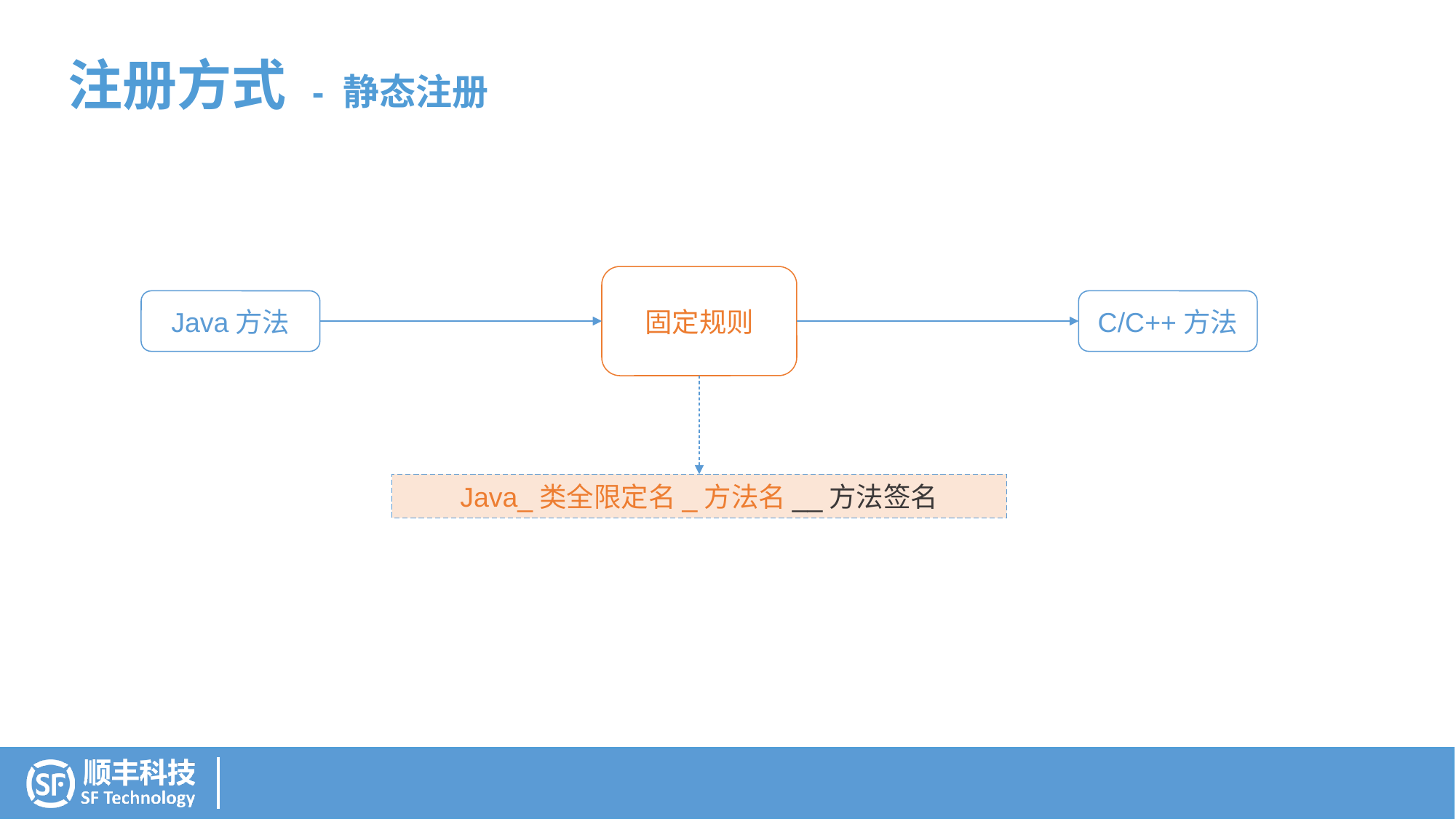

注册方式 - 静态注册
固定规则
Java方法
C/C++方法
Java_类全限定名_方法名__方法签名